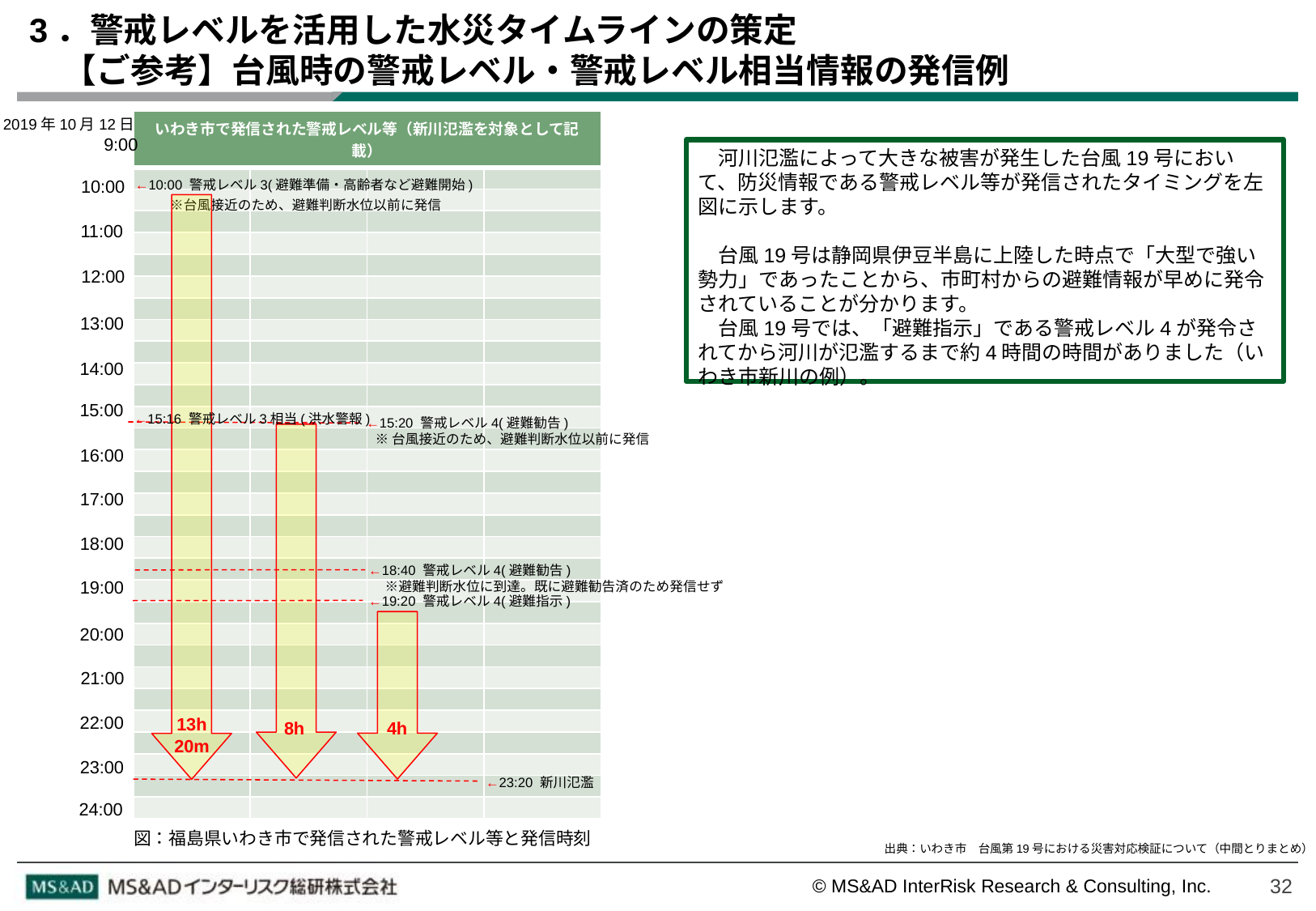

# 3．警戒レベルを活用した水災タイムラインの策定 　【ご参考】台風時の警戒レベル・警戒レベル相当情報の発信例
| いわき市で発信された警戒レベル等（新川氾濫を対象として記載） |  |  |  |
| --- | --- | --- | --- |
|  |  |  |  |
|  |  |  |  |
|  |  |  |  |
|  |  |  |  |
|  |  |  |  |
|  |  |  |  |
|  |  |  |  |
|  |  |  |  |
|  |  |  |  |
|  |  |  |  |
|  |  |  |  |
|  |  |  |  |
|  |  |  |  |
|  |  |  |  |
|  |  |  |  |
|  |  |  |  |
|  |  |  |  |
|  |  |  |  |
|  |  |  |  |
|  |  |  |  |
|  |  |  |  |
|  |  |  |  |
|  |  |  |  |
|  |  |  |  |
|  |  |  |  |
|  |  |  |  |
|  |  |  |  |
|  |  |  |  |
|  |  |  |  |
|  |  |  |  |
2019年10月12日
　　　　　   9:00
　河川氾濫によって大きな被害が発生した台風19号において、防災情報である警戒レベル等が発信されたタイミングを左図に示します。

　台風19号は静岡県伊豆半島に上陸した時点で「大型で強い勢力」であったことから、市町村からの避難情報が早めに発令されていることが分かります。
　台風19号では、「避難指示」である警戒レベル4が発令されてから河川が氾濫するまで約4時間の時間がありました（いわき市新川の例）。
10:00
←10:00 警戒レベル3(避難準備・高齢者など避難開始)
　　※台風接近のため、避難判断水位以前に発信

11:00
12:00
 13:00
 14:00
 15:00
←15:16 警戒レベル3相当(洪水警報)
←15:20 警戒レベル4(避難勧告)
   ※台風接近のため、避難判断水位以前に発信

 16:00
 17:00
 18:00
←18:40 警戒レベル4(避難勧告)
　 ※避難判断水位に到達。既に避難勧告済のため発信せず
 19:00
←19:20 警戒レベル4(避難指示)

20:00
 21:00
22:00
13h
20m
4h
8h
 23:00
←23:20 新川氾濫
 24:00
図：福島県いわき市で発信された警戒レベル等と発信時刻
出典：いわき市　台風第19号における災害対応検証について（中間とりまとめ）
32